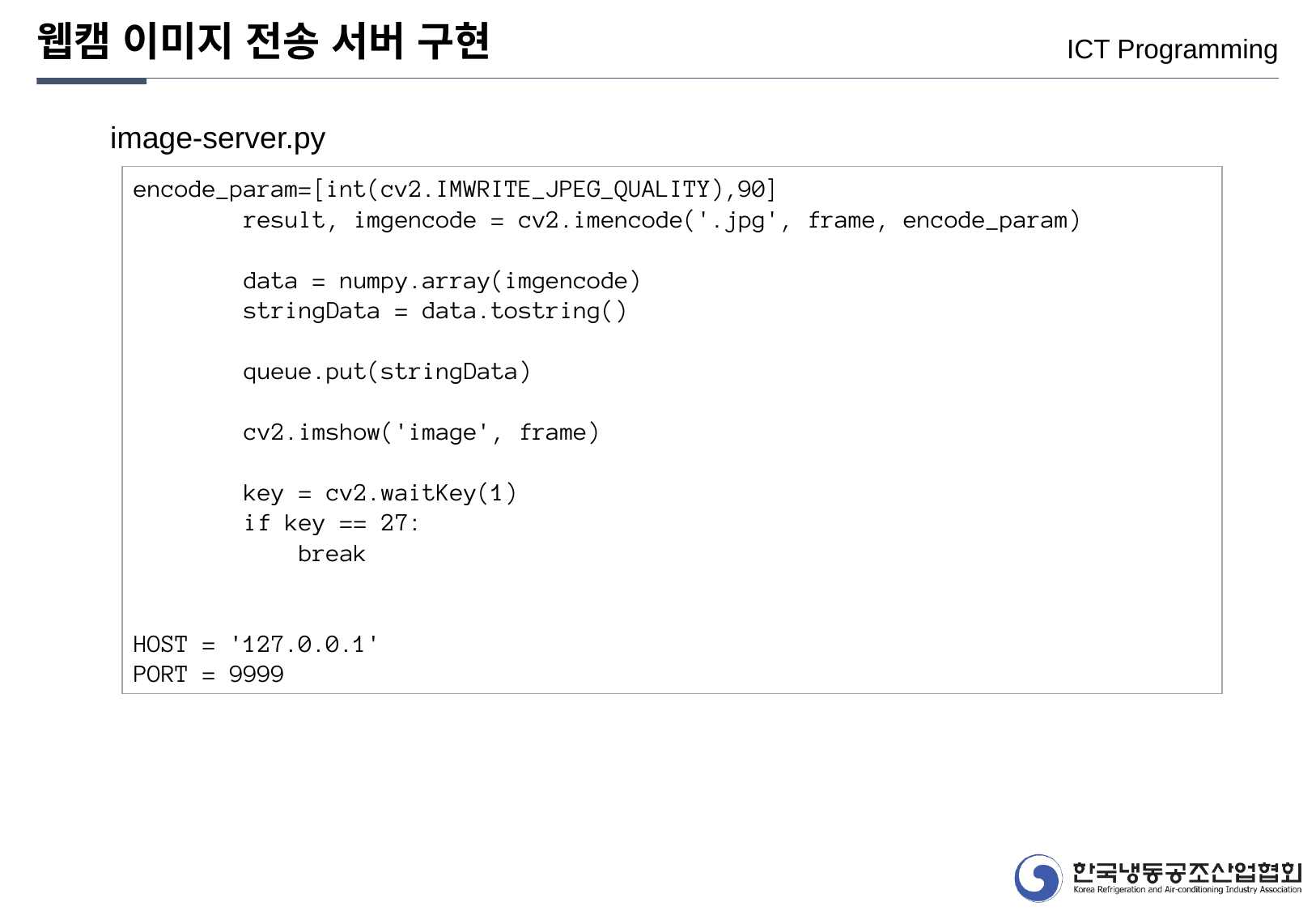

웹캠 이미지 전송 서버 구현
ICT Programming

image-server.py
encode_param=[int(cv2.IMWRITE_JPEG_QUALITY),90]
        result, imgencode = cv2.imencode('.jpg', frame, encode_param)

        data = numpy.array(imgencode)
        stringData = data.tostring()

        queue.put(stringData)

        cv2.imshow('image', frame)

        key = cv2.waitKey(1)
        if key == 27:
            break

HOST = '127.0.0.1'
PORT = 9999